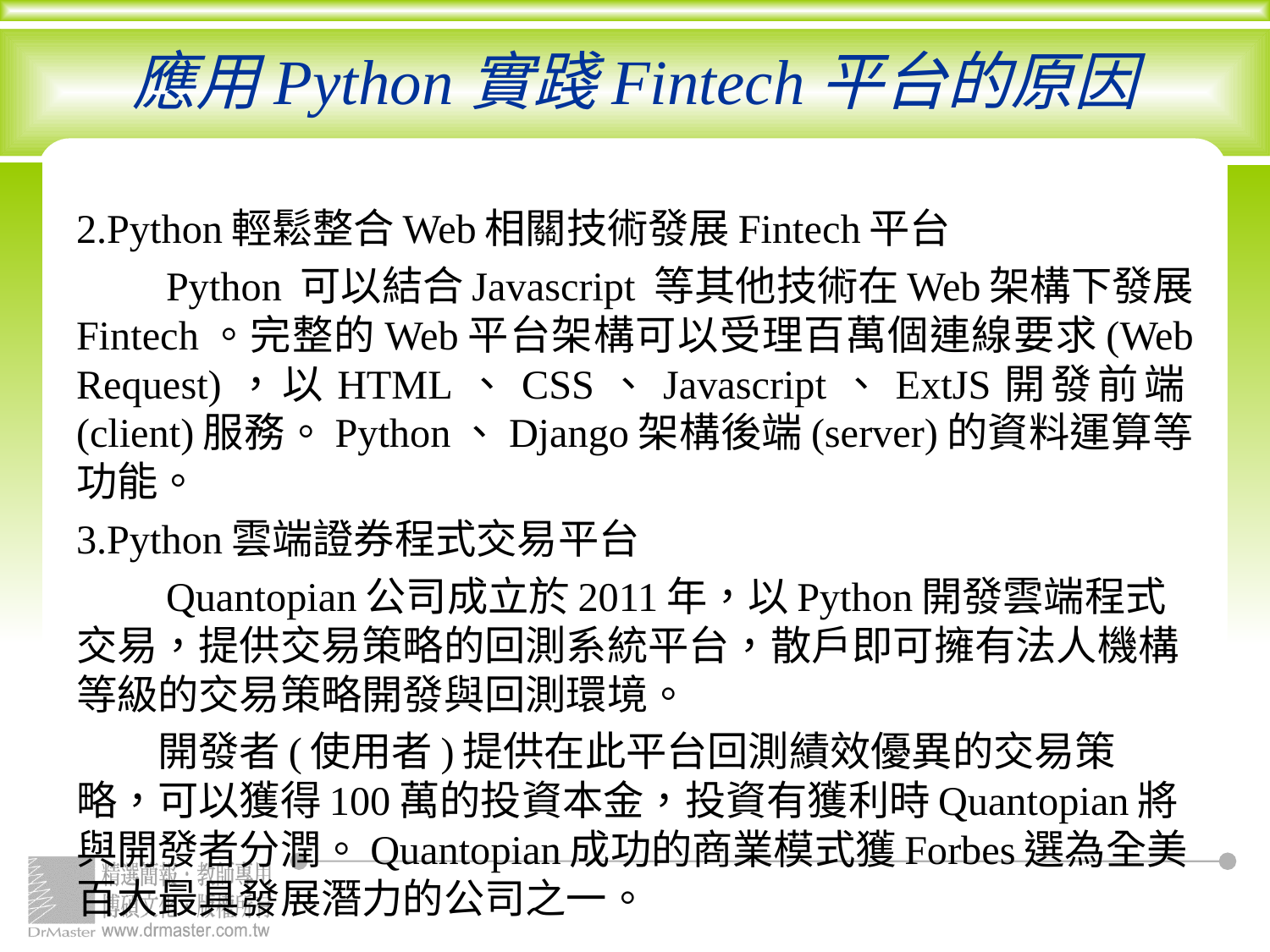

# 應用Python實踐Fintech平台的原因
2.Python輕鬆整合Web相關技術發展Fintech平台
　　Python 可以結合Javascript 等其他技術在Web架構下發展Fintech。完整的Web平台架構可以受理百萬個連線要求(Web Request)，以HTML、CSS、Javascript、ExtJS開發前端(client)服務。Python、Django架構後端(server)的資料運算等功能。
3.Python雲端證券程式交易平台
　　Quantopian公司成立於2011年，以Python開發雲端程式交易，提供交易策略的回測系統平台，散戶即可擁有法人機構等級的交易策略開發與回測環境。
　　開發者(使用者)提供在此平台回測績效優異的交易策略，可以獲得100萬的投資本金，投資有獲利時Quantopian將與開發者分潤。Quantopian成功的商業模式獲Forbes選為全美百大最具發展潛力的公司之一。